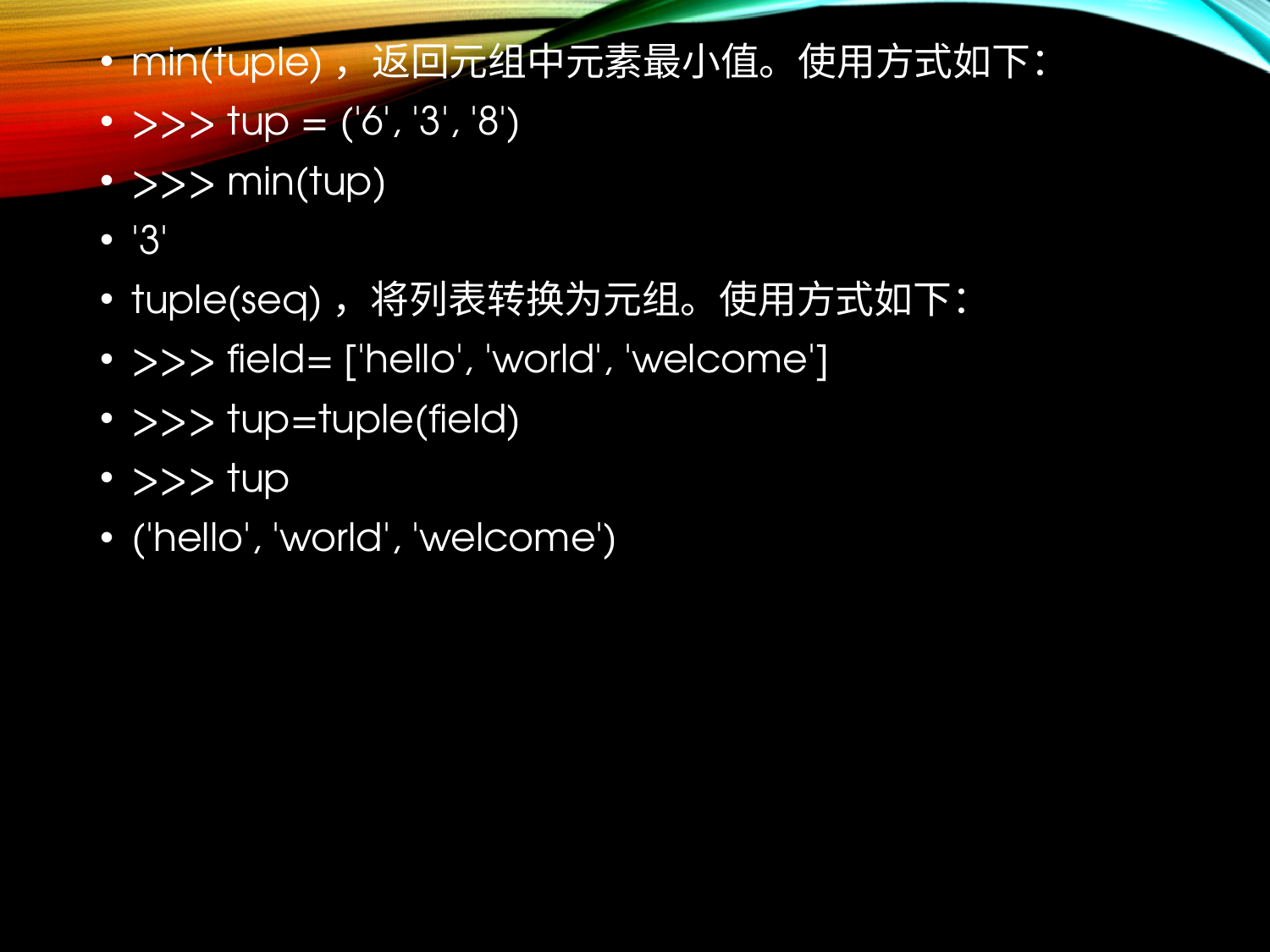

min(tuple)，返回元组中元素最小值。使用方式如下：
>>> tup = ('6', '3', '8')
>>> min(tup)
'3'
tuple(seq)，将列表转换为元组。使用方式如下：
>>> field= ['hello', 'world', 'welcome']
>>> tup=tuple(field)
>>> tup
('hello', 'world', 'welcome')